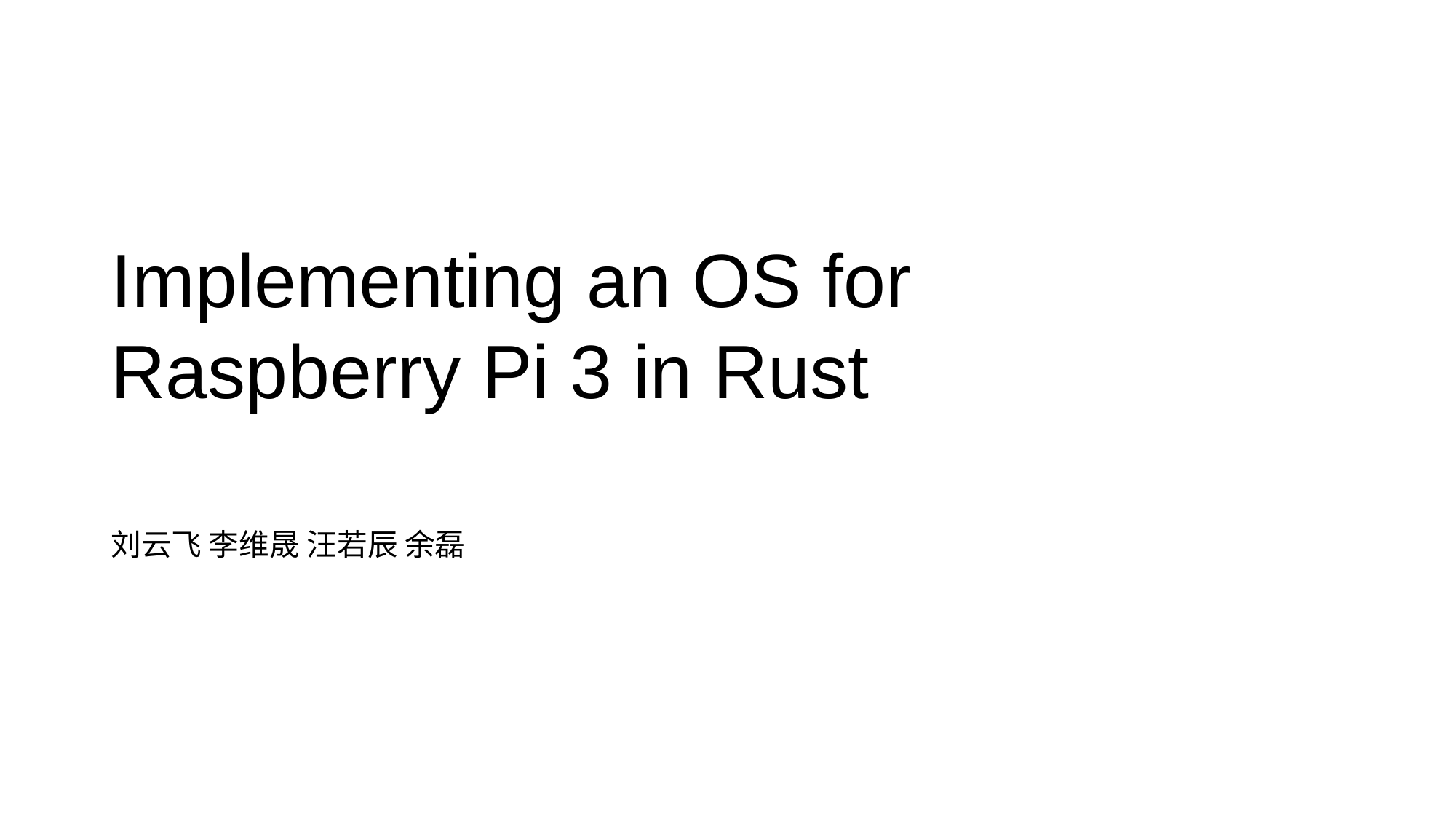

# Implementing an OS for Raspberry Pi 3 in Rust
刘云飞 李维晟 汪若辰 余磊